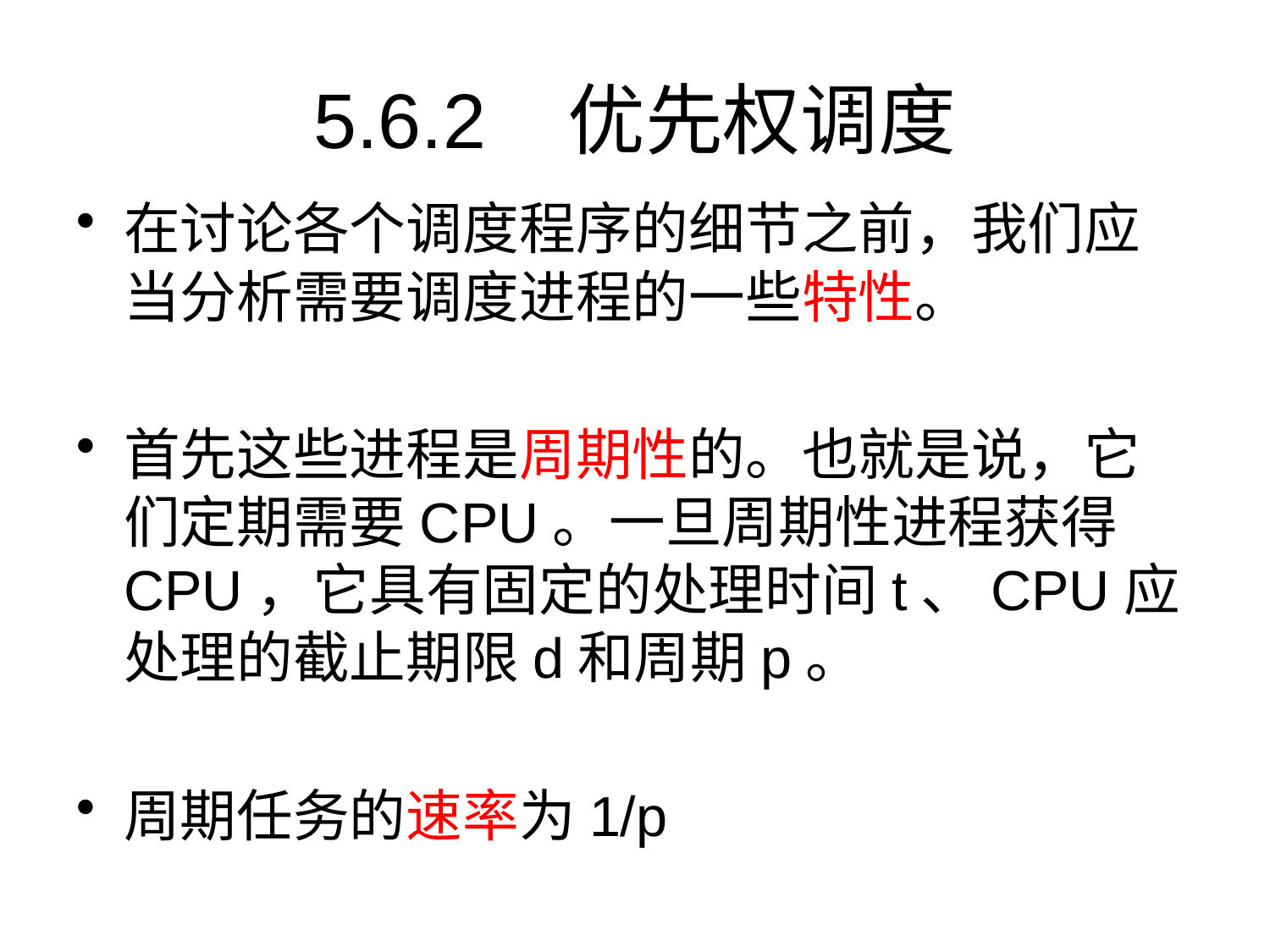

# 5.6.2	优先权调度
在讨论各个调度程序的细节之前，我们应当分析需要调度进程的一些特性。

首先这些进程是周期性的。也就是说，它们定期需要CPU。一旦周期性进程获得CPU，它具有固定的处理时间t、CPU应处理的截止期限d和周期p。

周期任务的速率为1/p